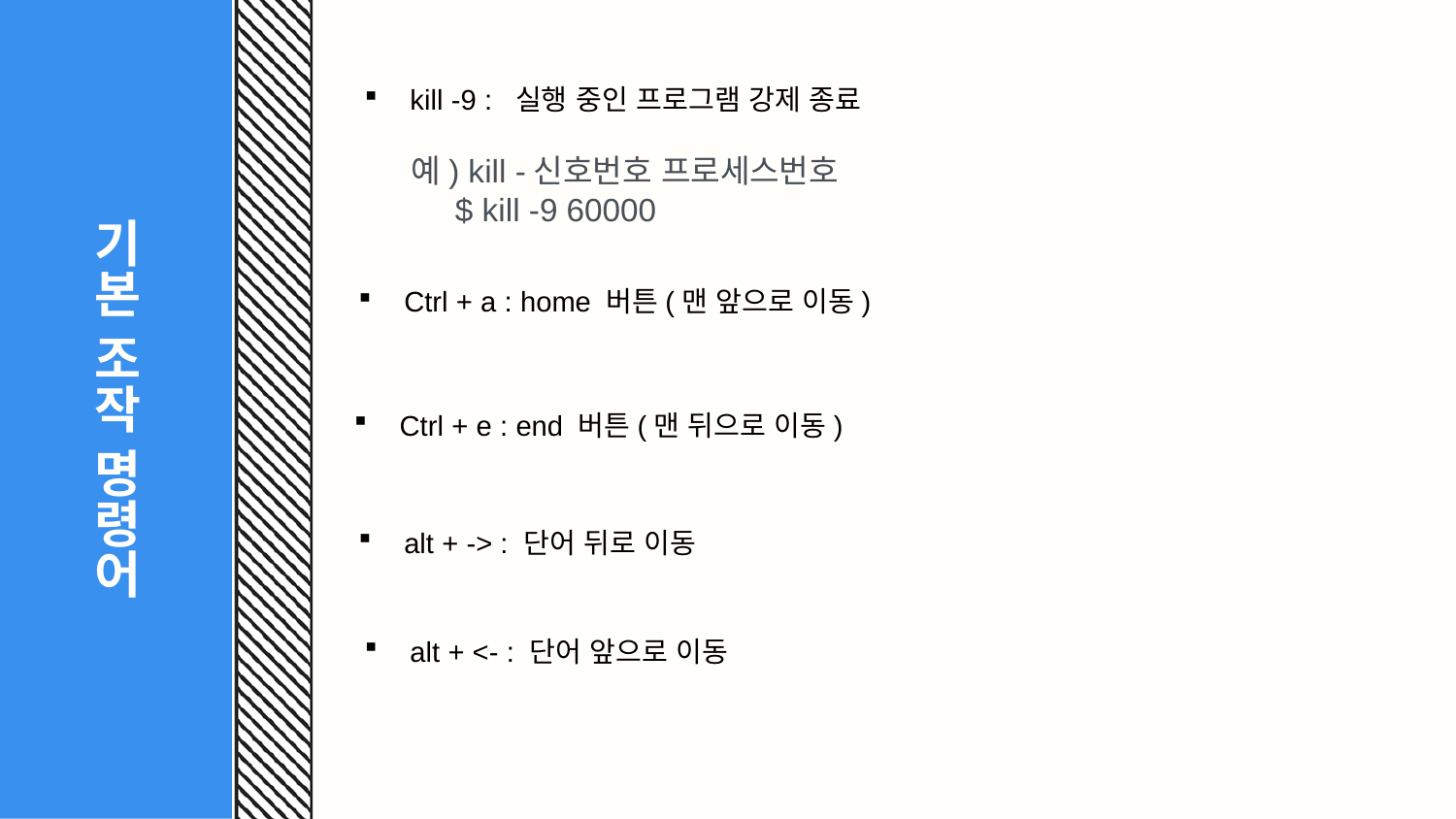

# 기본 조작 명령어
kill -9 :  실행 중인 프로그램 강제 종료
예) kill -신호번호 프로세스번호
    $ kill -9 60000
Ctrl + a : home 버튼(맨 앞으로 이동)
Ctrl + e : end 버튼(맨 뒤으로 이동)
alt + -> : 단어 뒤로 이동
alt + <- : 단어 앞으로 이동